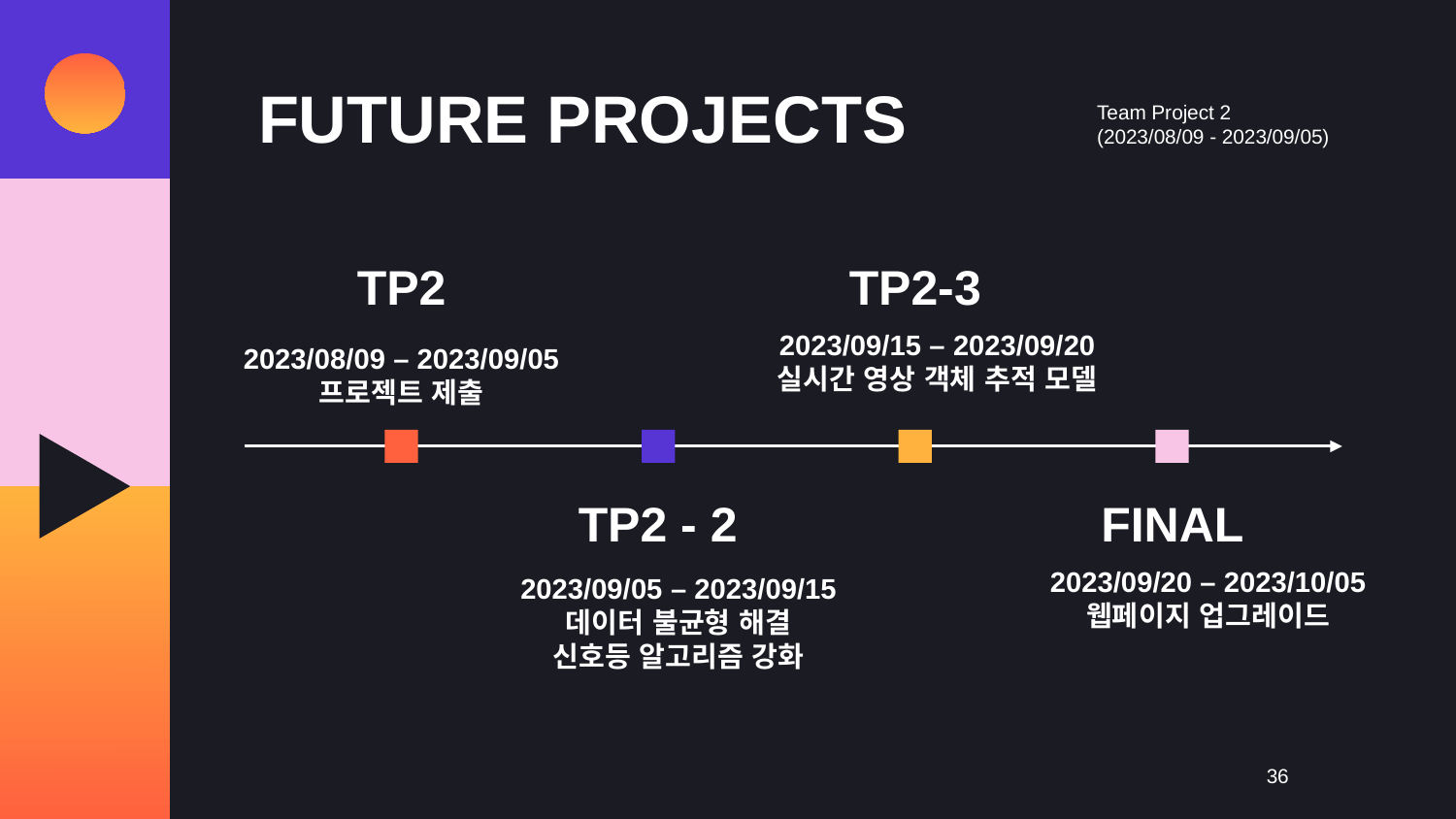

# FUTURE PROJECTS
Team Project 2
(2023/08/09 - 2023/09/05)
TP2
TP2-3
2023/09/15 – 2023/09/20
실시간 영상 객체 추적 모델
2023/08/09 – 2023/09/05
프로젝트 제출

TP2 - 2
FINAL
2023/09/05 – 2023/09/15
데이터 불균형 해결
신호등 알고리즘 강화
2023/09/20 – 2023/10/05
웹페이지 업그레이드